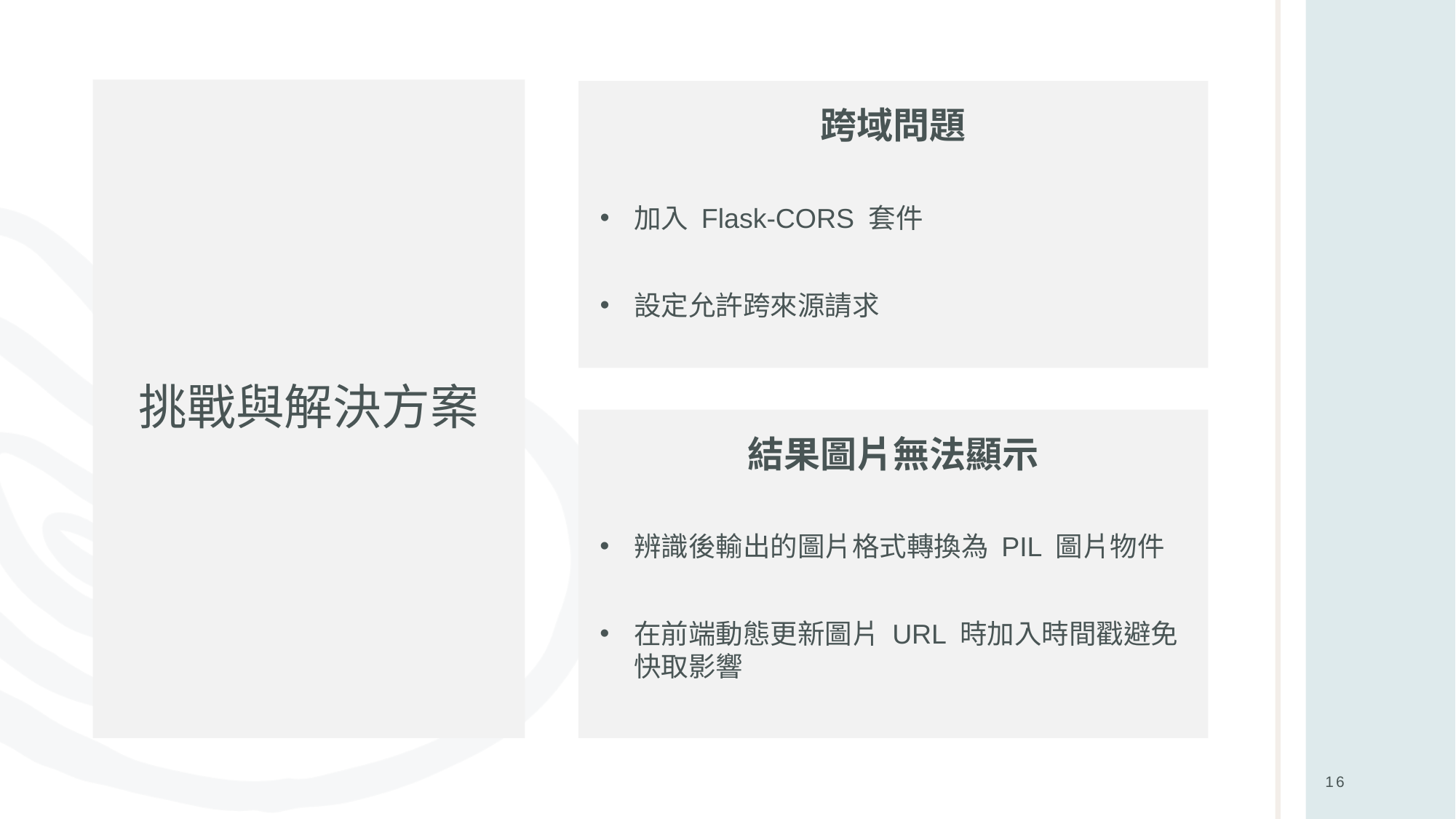

# 挑戰與解決方案
跨域問題
加入 Flask-CORS 套件
設定允許跨來源請求
結果圖片無法顯示
辨識後輸出的圖片格式轉換為 PIL 圖片物件
在前端動態更新圖片 URL 時加入時間戳避免快取影響
16